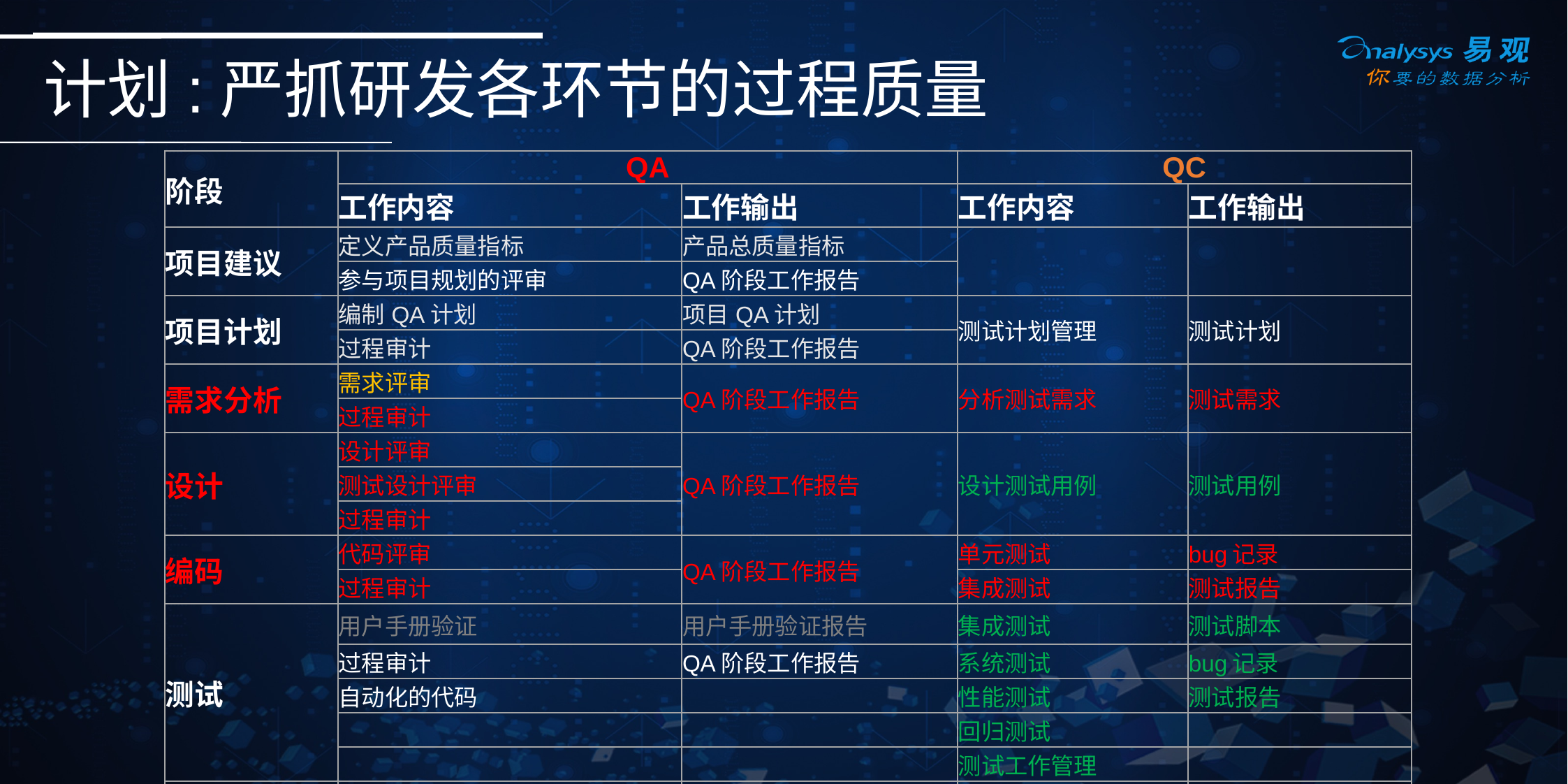

# 计划:严抓研发各环节的过程质量
| 阶段 | QA |  | QC |  |
| --- | --- | --- | --- | --- |
|  | 工作内容 | 工作输出 | 工作内容 | 工作输出 |
| 项目建议 | 定义产品质量指标 | 产品总质量指标 |  |  |
|  | 参与项目规划的评审 | QA阶段工作报告 |  |  |
| 项目计划 | 编制QA计划 | 项目QA计划 | 测试计划管理 | 测试计划 |
|  | 过程审计 | QA阶段工作报告 |  |  |
| 需求分析 | 需求评审 | QA阶段工作报告 | 分析测试需求 | 测试需求 |
|  | 过程审计 |  |  |  |
| 设计 | 设计评审 | QA阶段工作报告 | 设计测试用例 | 测试用例 |
|  | 测试设计评审 |  |  |  |
|  | 过程审计 |  |  |  |
| 编码 | 代码评审 | QA阶段工作报告 | 单元测试 | bug记录 |
|  | 过程审计 |  | 集成测试 | 测试报告 |
| 测试 | 用户手册验证 | 用户手册验证报告 | 集成测试 | 测试脚本 |
|  | 过程审计 | QA阶段工作报告 | 系统测试 | bug记录 |
|  | 自动化的代码 |  | 性能测试 | 测试报告 |
|  |  |  | 回归测试 |  |
|  |  |  | 测试工作管理 |  |
| 实施 | 产品质量状态评估 | 产品质量评估报告 | 内部接收测试 | bug记录 |
|  | 过程审计 | QA阶段工作报告 | 验收测试 | 测试报告 |